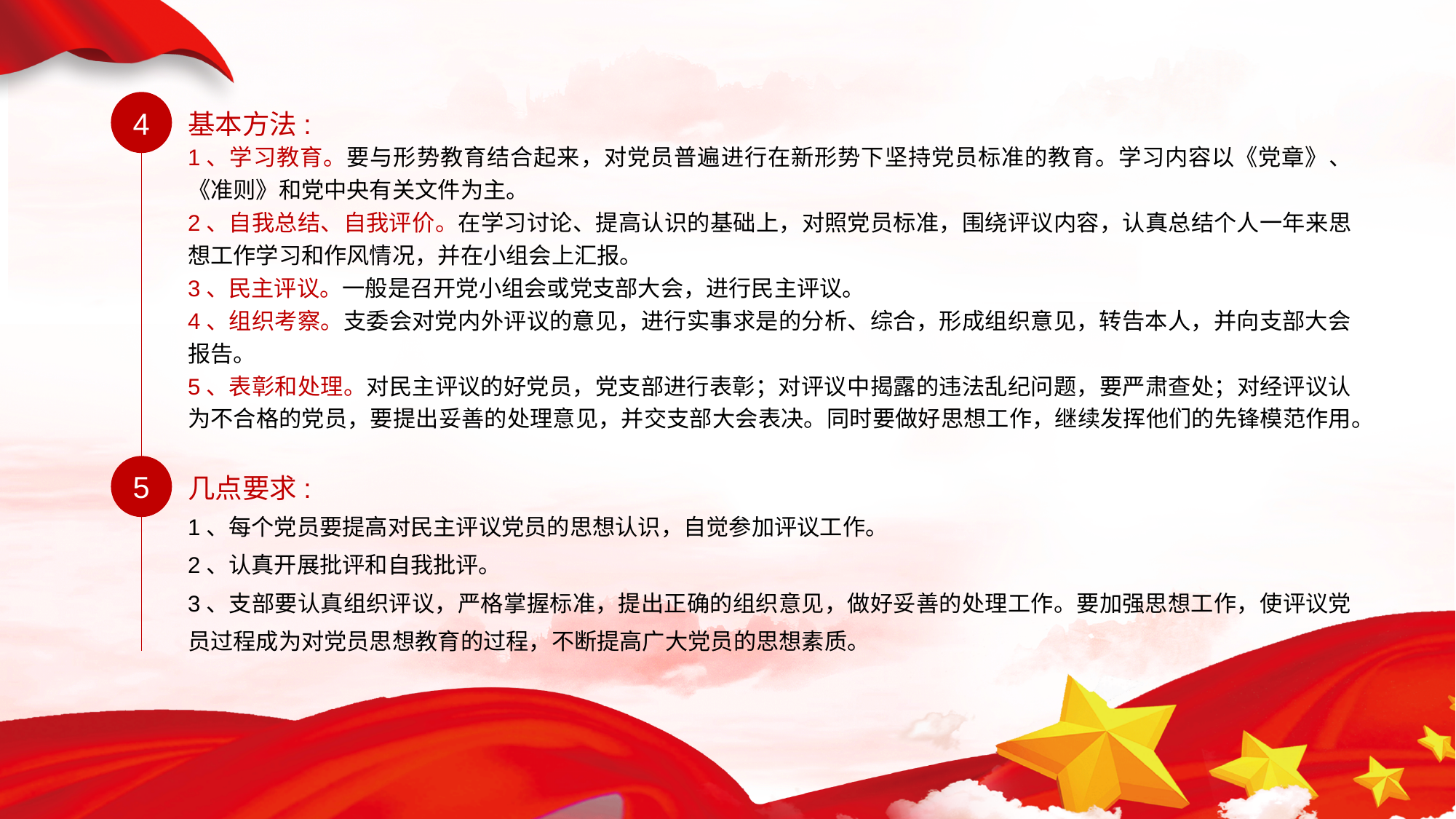

4
基本方法:
1、学习教育。要与形势教育结合起来，对党员普遍进行在新形势下坚持党员标准的教育。学习内容以《党章》、《准则》和党中央有关文件为主。
2、自我总结、自我评价。在学习讨论、提高认识的基础上，对照党员标准，围绕评议内容，认真总结个人一年来思想工作学习和作风情况，并在小组会上汇报。
3、民主评议。一般是召开党小组会或党支部大会，进行民主评议。
4、组织考察。支委会对党内外评议的意见，进行实事求是的分析、综合，形成组织意见，转告本人，并向支部大会报告。
5、表彰和处理。对民主评议的好党员，党支部进行表彰；对评议中揭露的违法乱纪问题，要严肃查处；对经评议认为不合格的党员，要提出妥善的处理意见，并交支部大会表决。同时要做好思想工作，继续发挥他们的先锋模范作用。
5
几点要求:
1、每个党员要提高对民主评议党员的思想认识，自觉参加评议工作。
2、认真开展批评和自我批评。
3、支部要认真组织评议，严格掌握标准，提出正确的组织意见，做好妥善的处理工作。要加强思想工作，使评议党员过程成为对党员思想教育的过程，不断提高广大党员的思想素质。